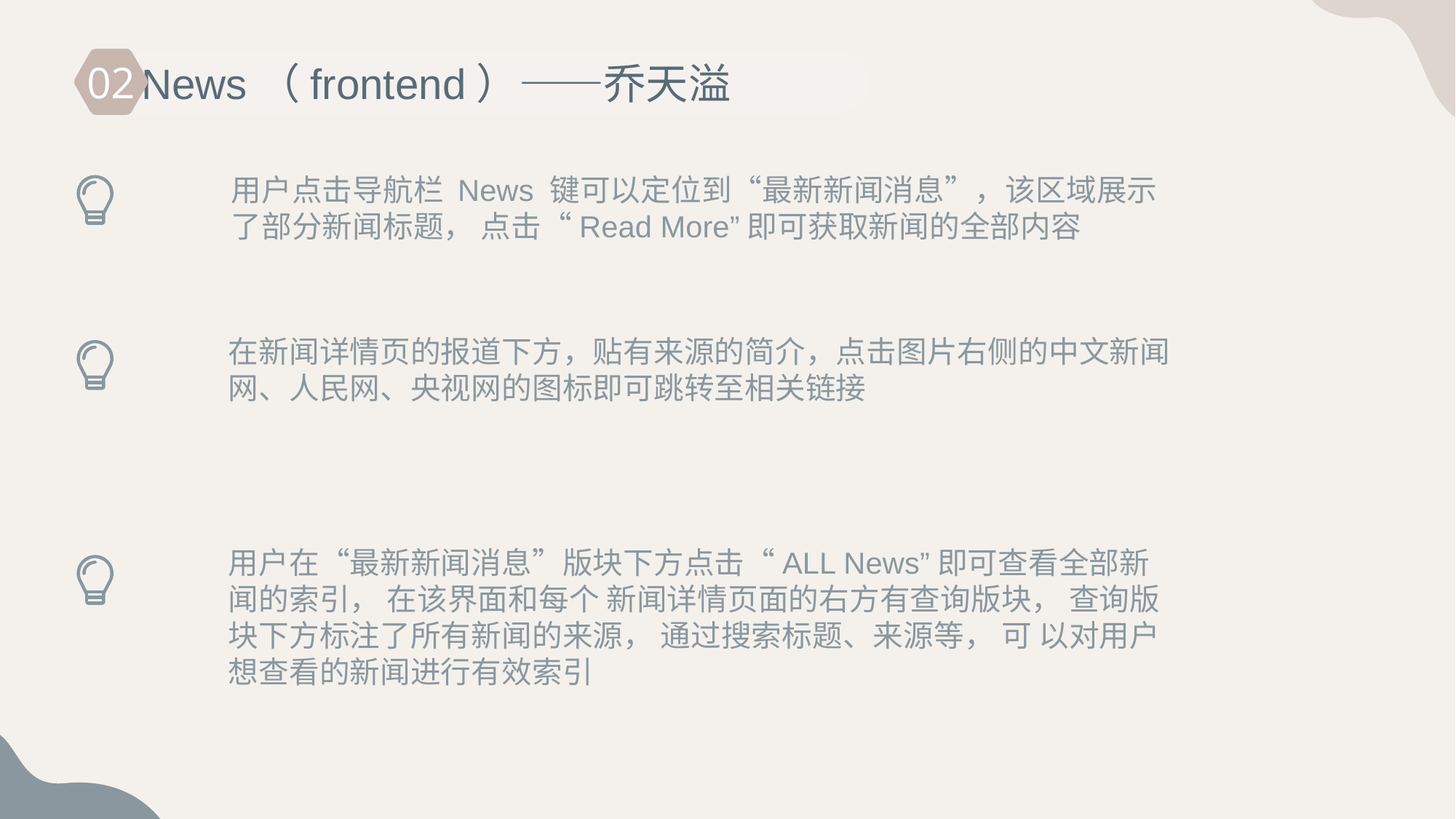

02
    News（frontend）——乔天溢
用户点击导航栏 News 键可以定位到“最新新闻消息”，该区域展示了部分新闻标题， 点击“Read More”即可获取新闻的全部内容

在新闻详情页的报道下方，贴有来源的简介，点击图片右侧的中文新闻网、人民网、央视网的图标即可跳转至相关链接

用户在“最新新闻消息”版块下方点击“ALL News”即可查看全部新闻的索引， 在该界面和每个 新闻详情页面的右方有查询版块， 查询版块下方标注了所有新闻的来源， 通过搜索标题、来源等， 可 以对用户想查看的新闻进行有效索引